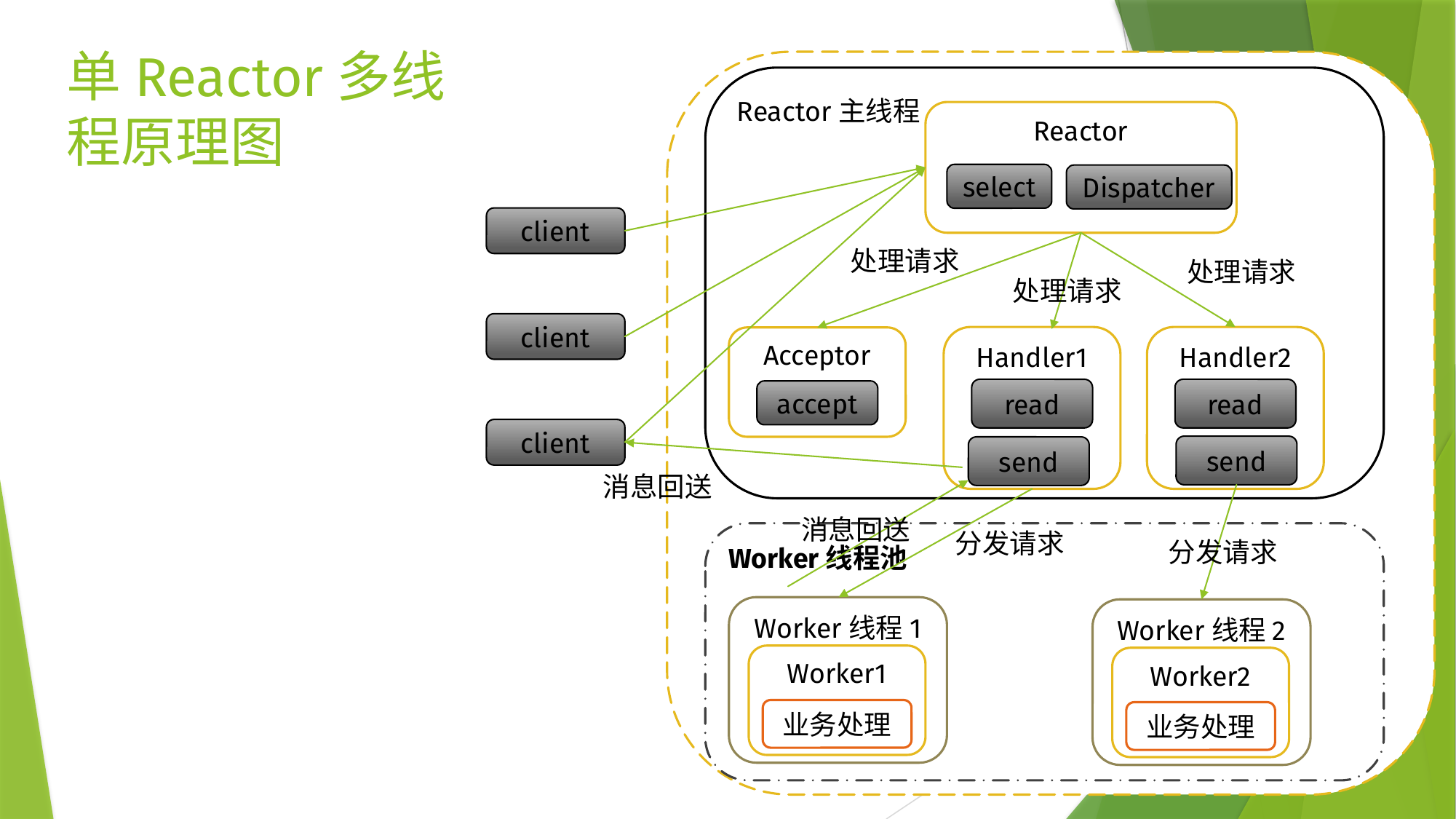

# 单Reactor多线程原理图

Reactor主线程
Reactor
select
Dispatcher
处理请求
处理请求
处理请求
Handler2

read
Handler1

read
Acceptor

accept
send
send
client
client
client
消息回送
消息回送
分发请求
Worker线程池
Worker线程1

Worker1

业务处理
Worker线程2

Worker2

业务处理
分发请求